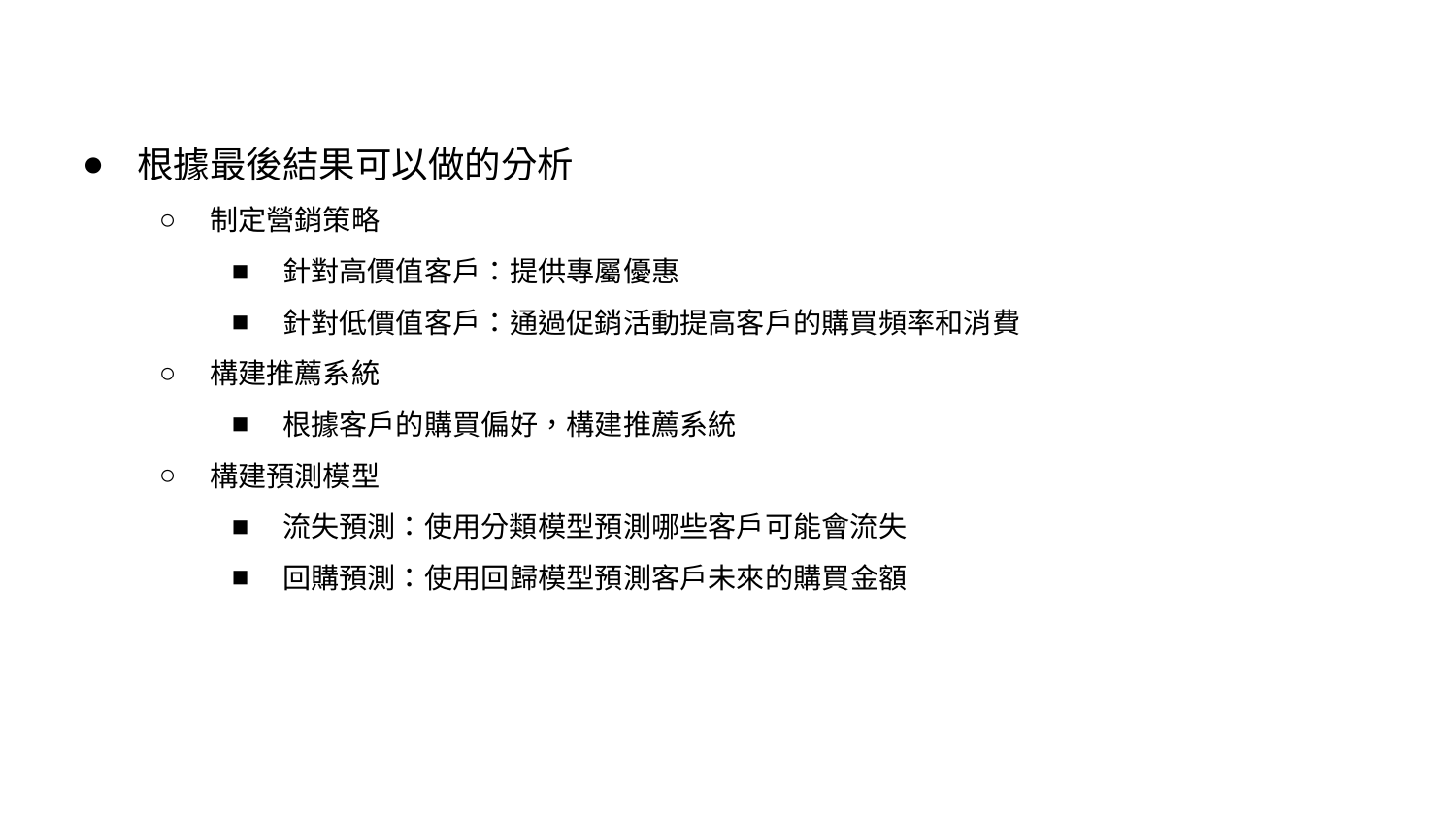

根據最後結果可以做的分析
制定營銷策略
針對高價值客戶：提供專屬優惠
針對低價值客戶：通過促銷活動提高客戶的購買頻率和消費
構建推薦系統
根據客戶的購買偏好，構建推薦系統
構建預測模型
流失預測：使用分類模型預測哪些客戶可能會流失
回購預測：使用回歸模型預測客戶未來的購買金額